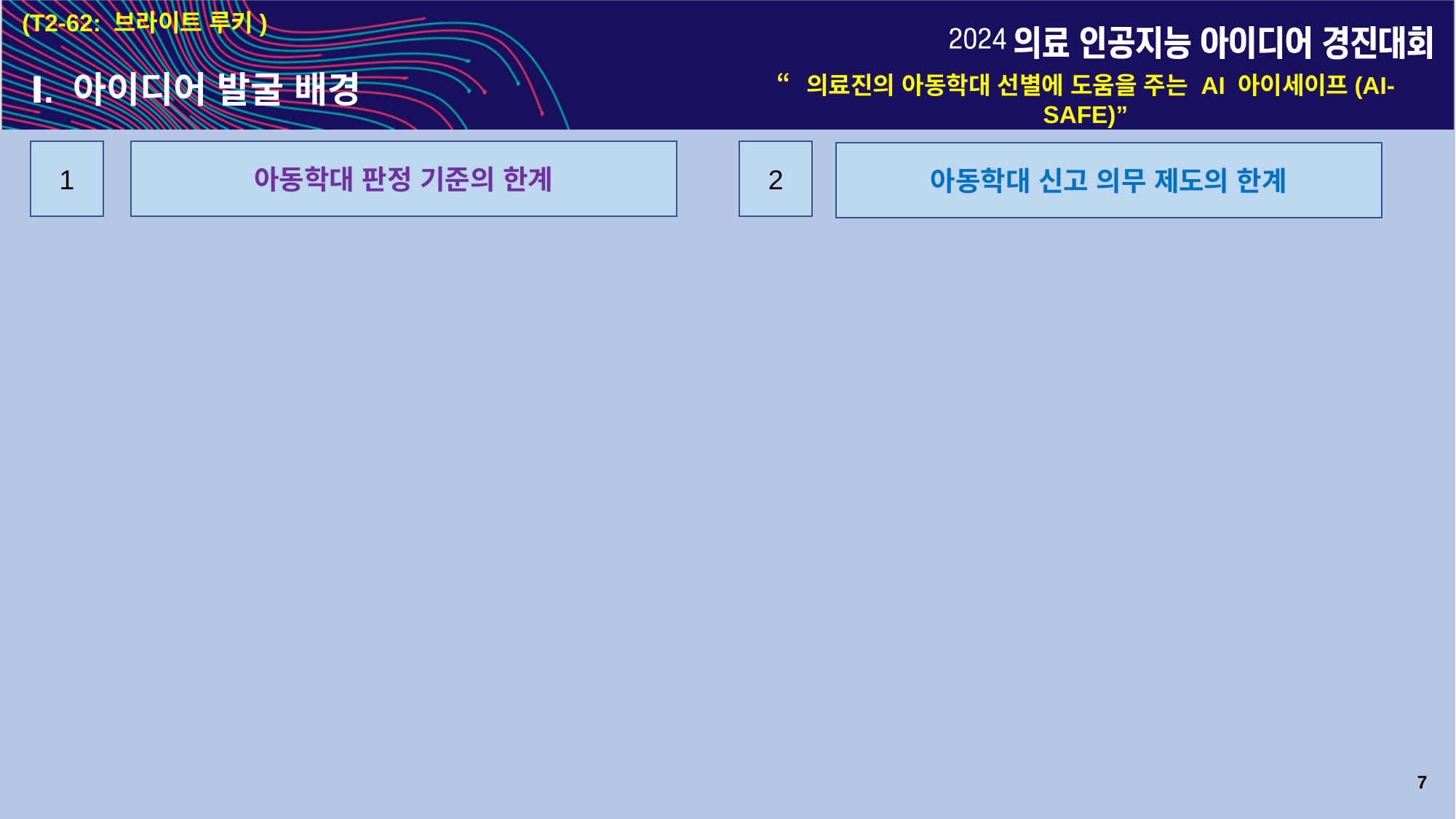

(T2-62: 브라이트 루키)
Ⅰ. 아이디어 발굴 배경
“의료진의 아동학대 선별에 도움을 주는 AI 아이세이프(AI-SAFE)”
1
아동학대 판정 기준의 한계
2
아동학대 신고 의무 제도의 한계
7